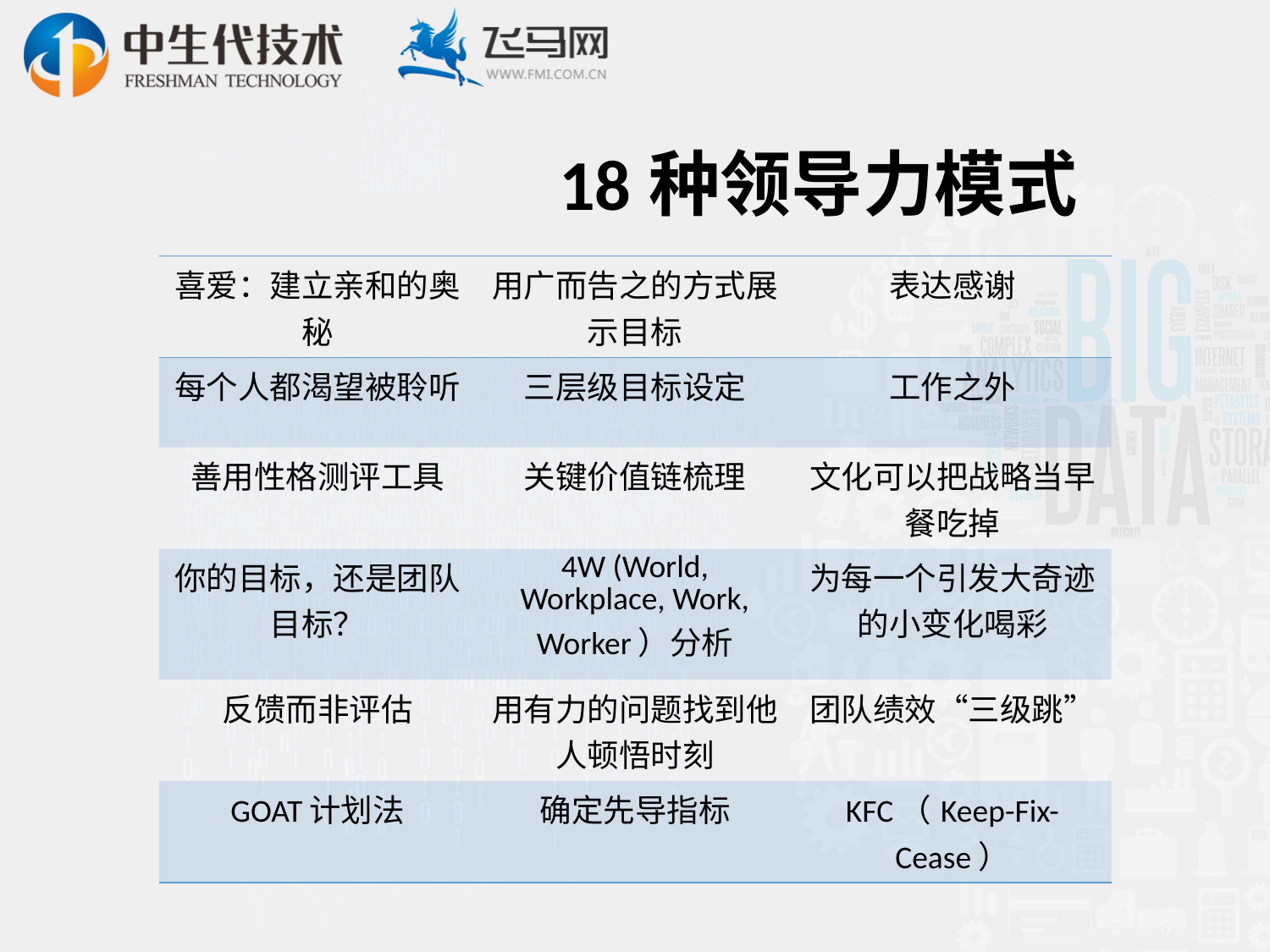

# 18种领导力模式
| 喜爱：建立亲和的奥秘 | 用广而告之的方式展示目标 | 表达感谢 |
| --- | --- | --- |
| 每个人都渴望被聆听 | 三层级目标设定 | 工作之外 |
| 善用性格测评工具 | 关键价值链梳理 | 文化可以把战略当早餐吃掉 |
| 你的目标，还是团队目标？ | 4W (World, Workplace, Work, Worker）分析 | 为每一个引发大奇迹的小变化喝彩 |
| 反馈而非评估 | 用有力的问题找到他人顿悟时刻 | 团队绩效“三级跳” |
| GOAT计划法 | 确定先导指标 | KFC（Keep-Fix-Cease） |